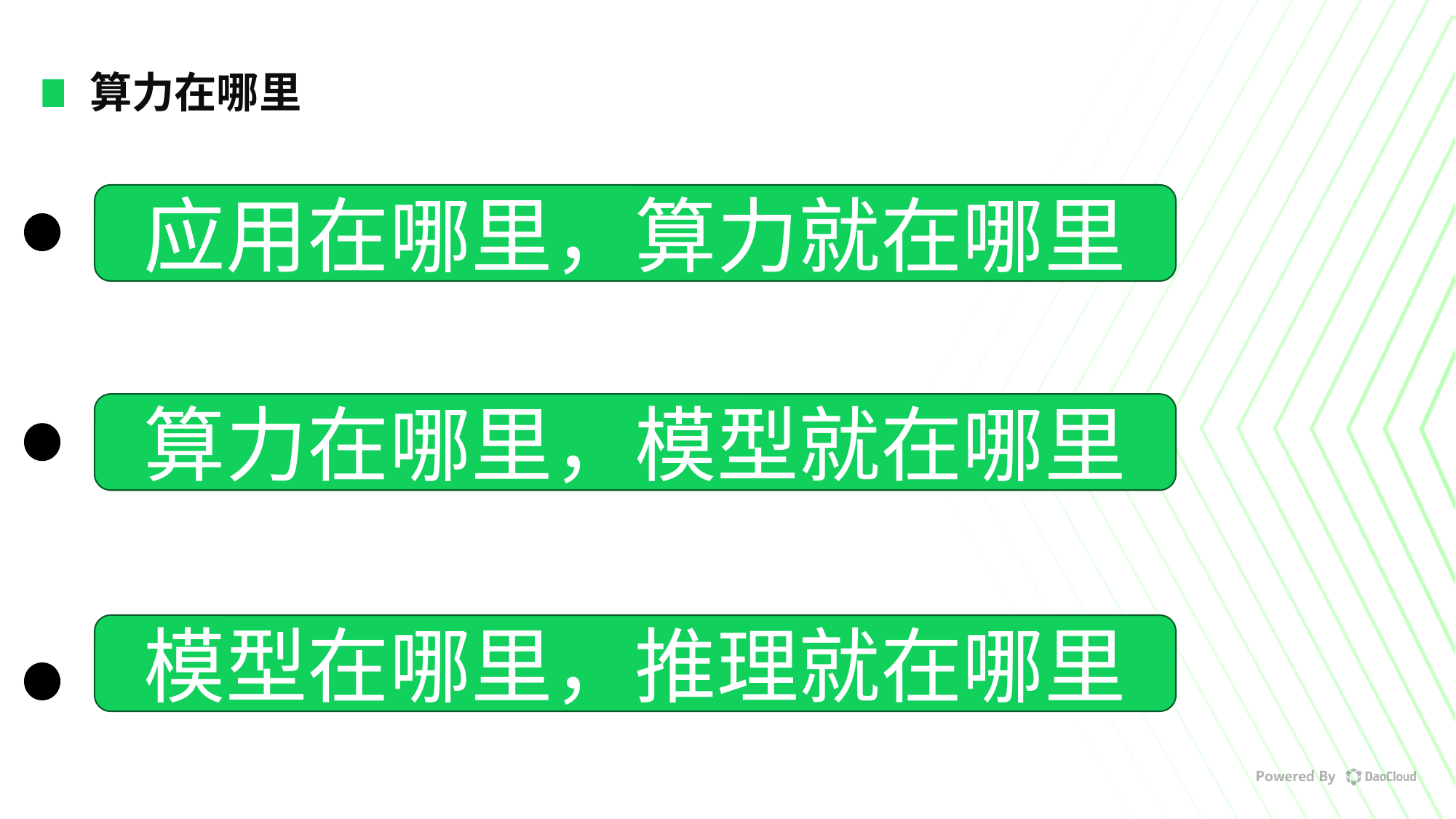

# 算力在哪里
应用在哪里，算力就在哪里

算力在哪里，模型就在哪里

模型在哪里，推理就在哪里